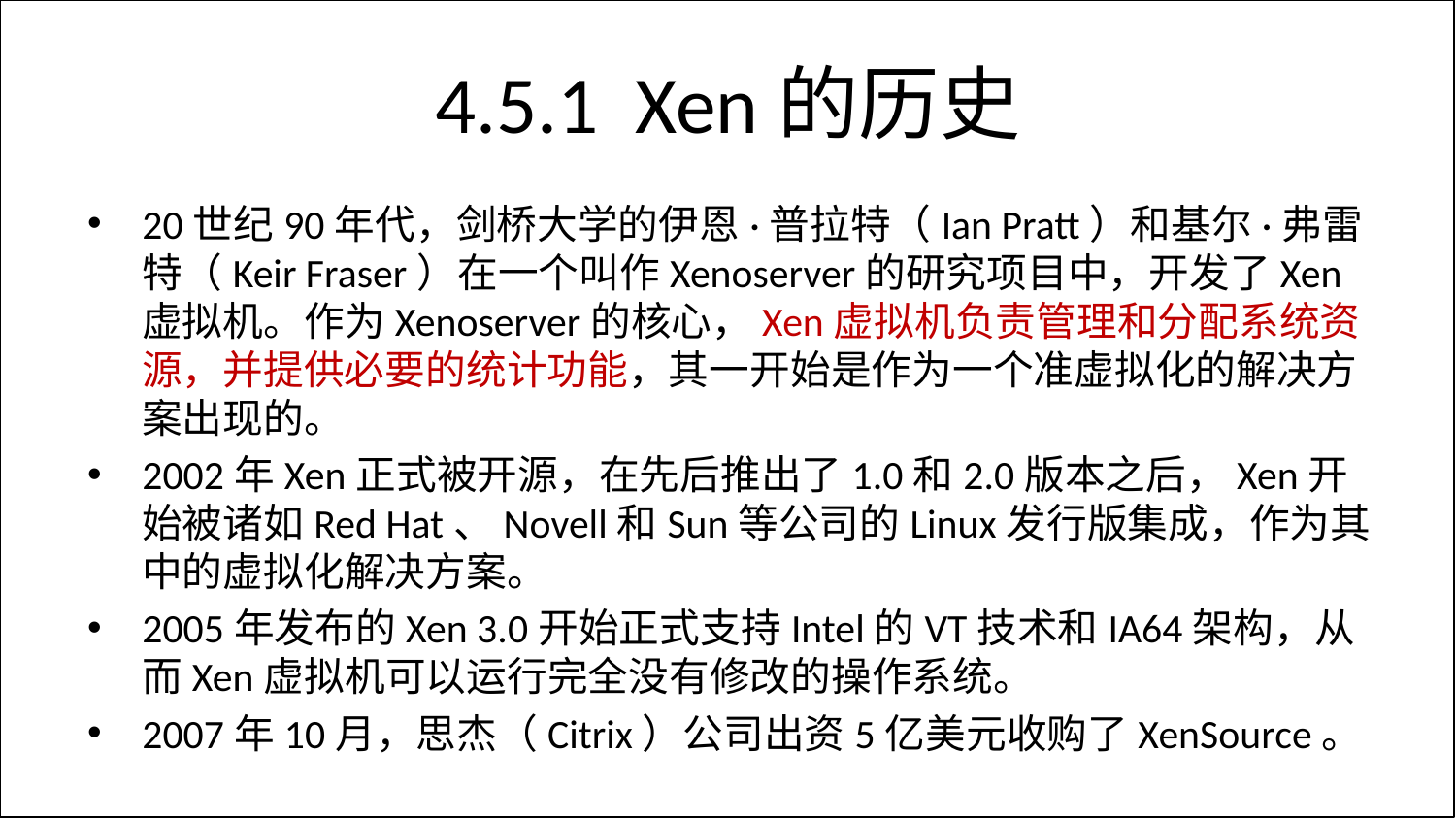

# 4.5.1  Xen的历史
20世纪90年代，剑桥大学的伊恩·普拉特（Ian Pratt）和基尔·弗雷特（Keir Fraser）在一个叫作Xenoserver的研究项目中，开发了Xen虚拟机。作为Xenoserver的核心，Xen虚拟机负责管理和分配系统资源，并提供必要的统计功能，其一开始是作为一个准虚拟化的解决方案出现的。
2002年Xen正式被开源，在先后推出了1.0和2.0版本之后，Xen开始被诸如Red Hat、Novell和Sun等公司的Linux发行版集成，作为其中的虚拟化解决方案。
2005年发布的Xen 3.0开始正式支持Intel的VT技术和IA64架构，从而Xen虚拟机可以运行完全没有修改的操作系统。
2007年10月，思杰（Citrix）公司出资5亿美元收购了XenSource。